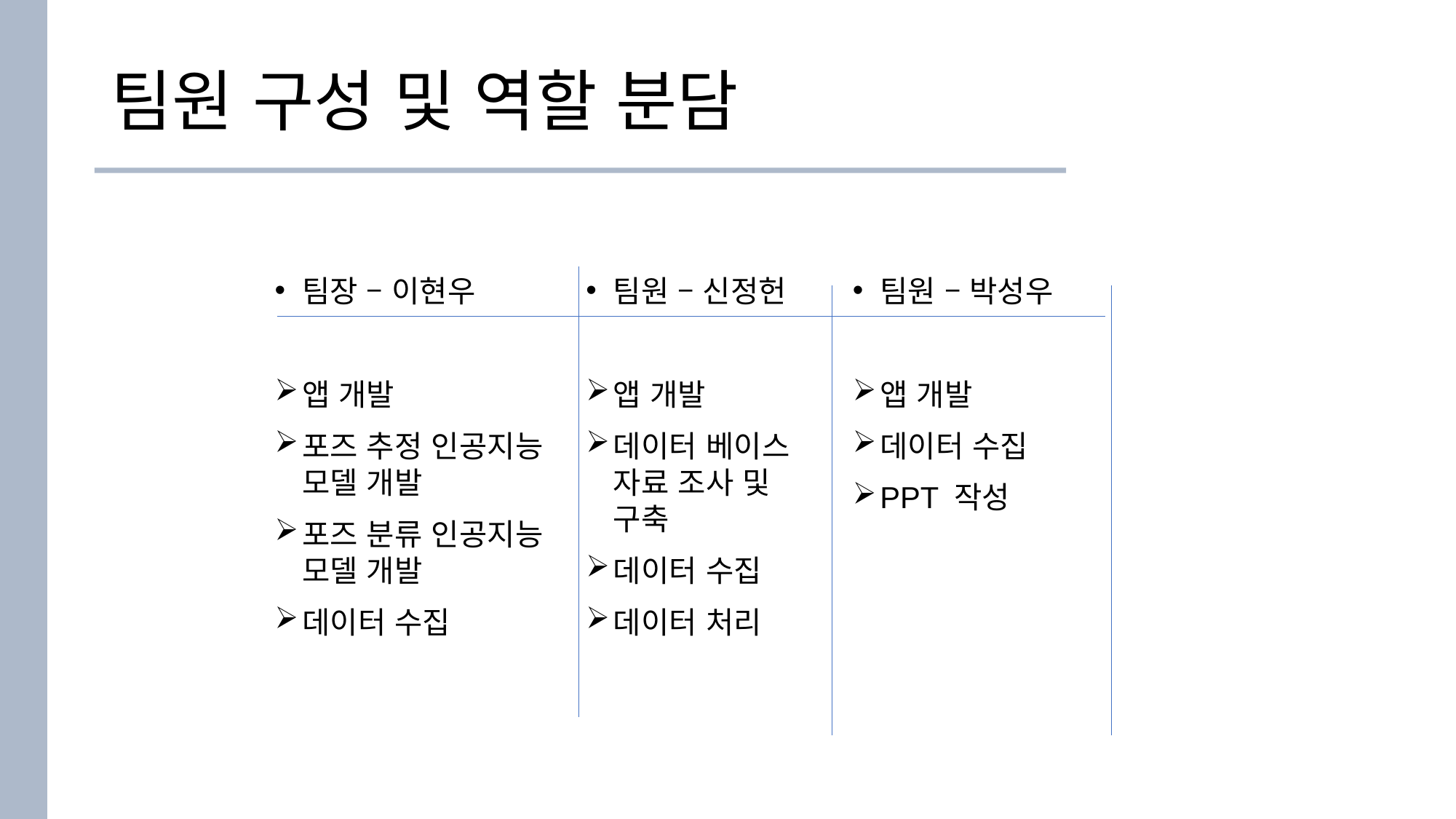

# 팀원 구성 및 역할 분담
팀장 – 이현우

앱 개발
포즈 추정 인공지능 모델 개발
포즈 분류 인공지능 모델 개발
데이터 수집

팀원 – 신정헌

앱 개발
데이터 베이스 자료 조사 및 구축
데이터 수집
데이터 처리

팀원 – 박성우

앱 개발
데이터 수집
PPT 작성